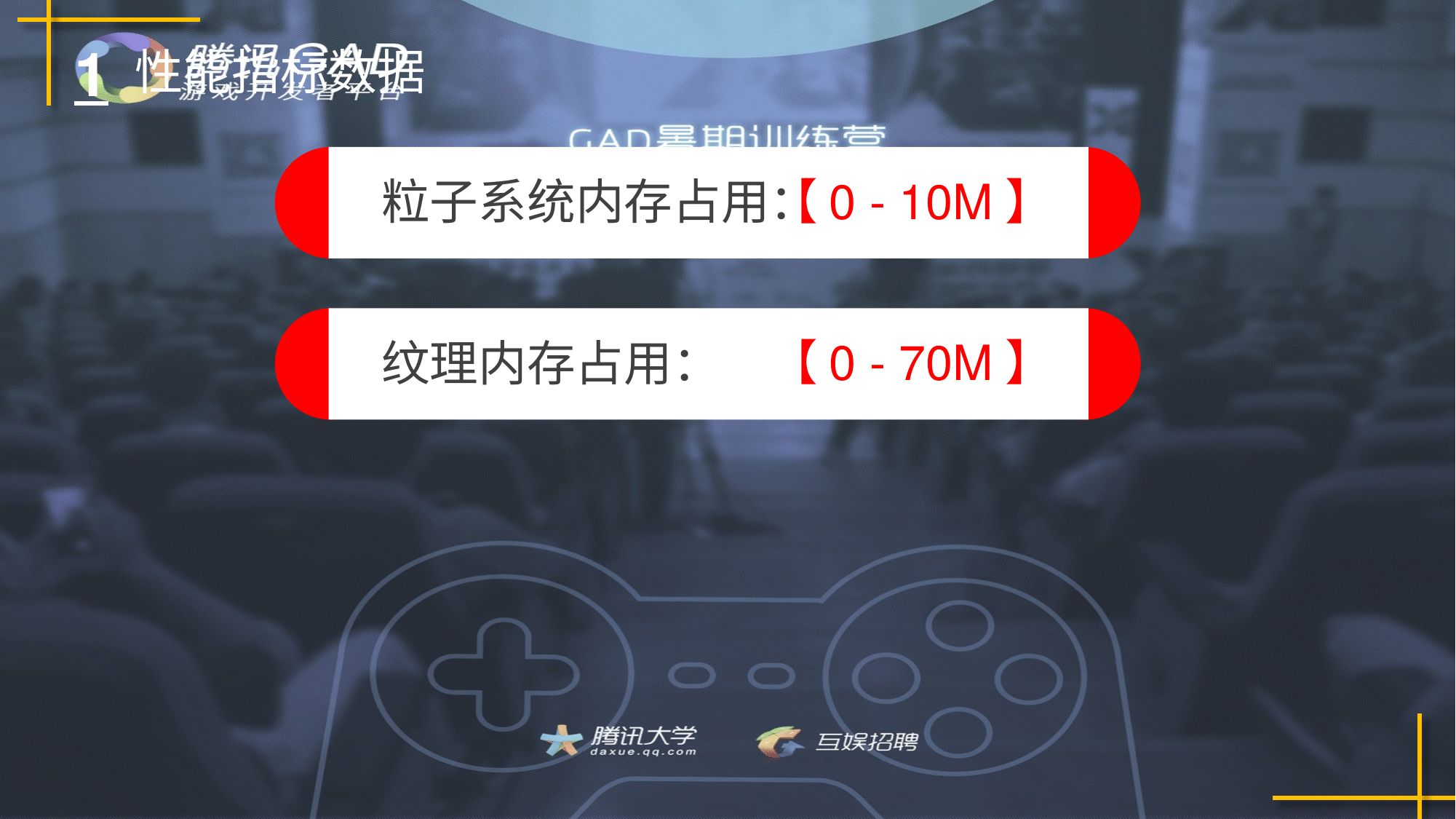

1
性能指标数据

【0 - 10M】
粒子系统内存占用：

【0 - 70M】
纹理内存占用：